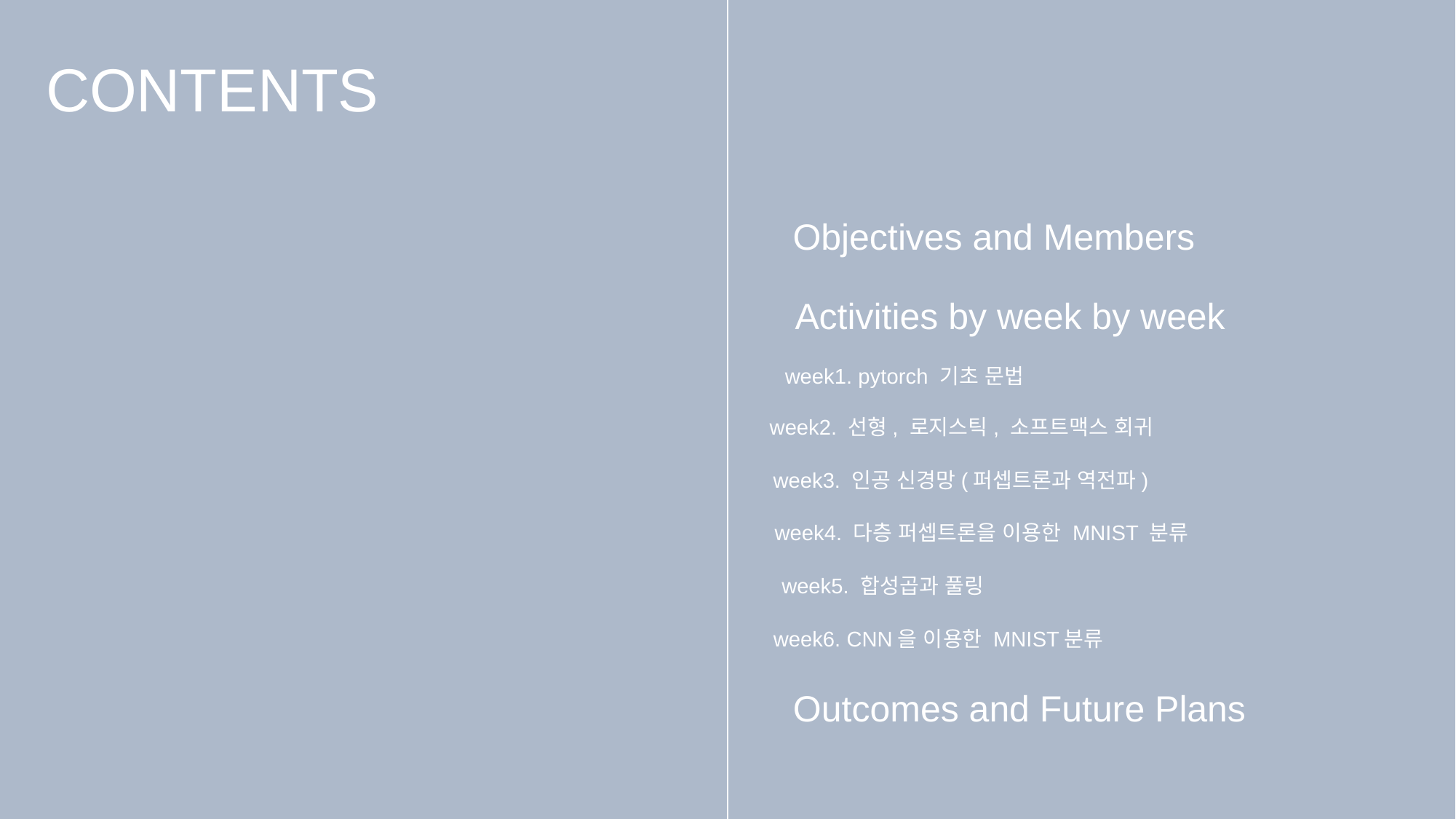

CONTENTS
Objectives and Members
Activities by week by week
week1. pytorch 기초 문법
week2. 선형, 로지스틱, 소프트맥스 회귀
week3. 인공 신경망(퍼셉트론과 역전파)
week4. 다층 퍼셉트론을 이용한 MNIST 분류
week5. 합성곱과 풀링
week6. CNN을 이용한 MNIST분류
Outcomes and Future Plans